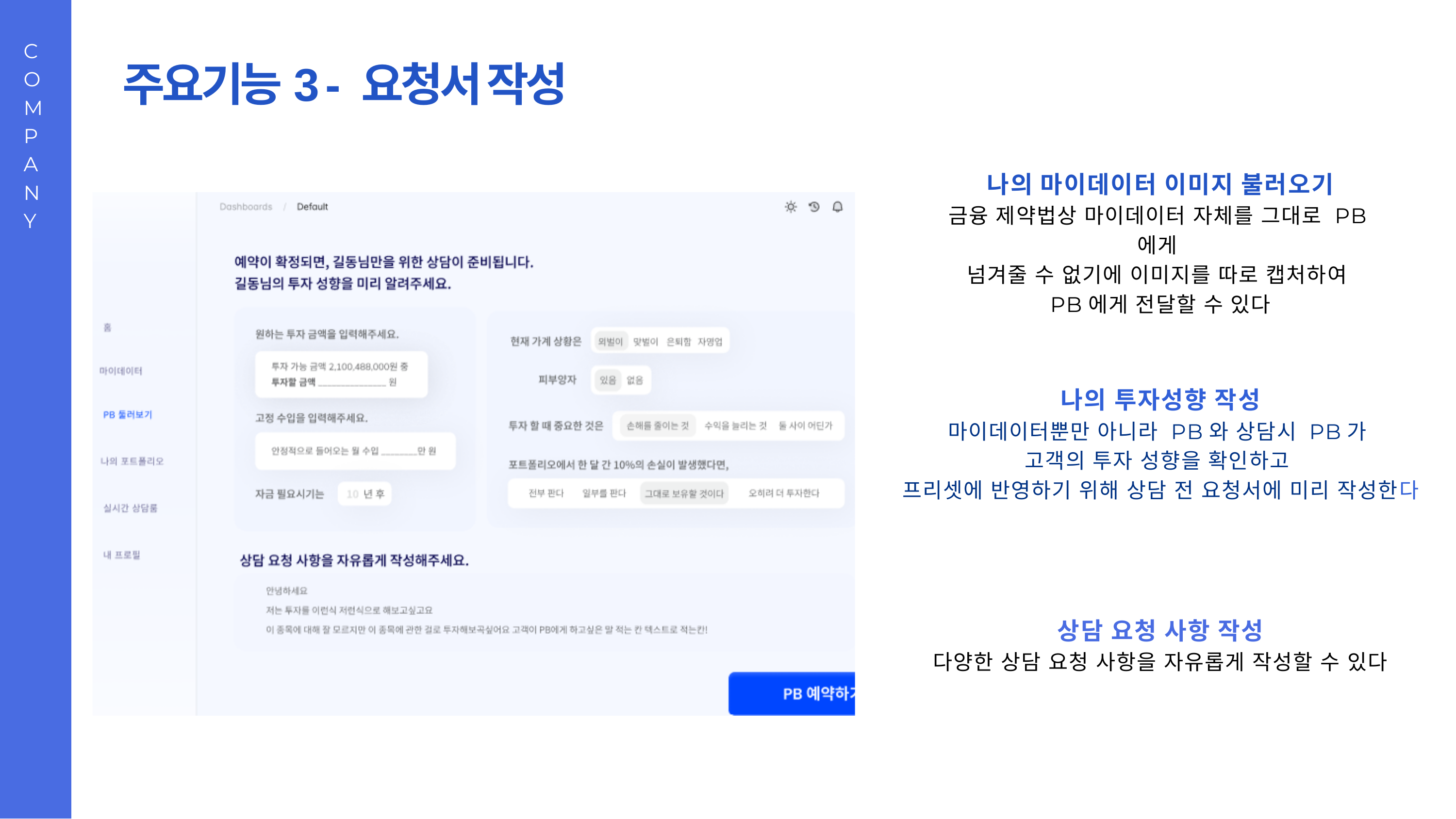

COMPANY
주요기능3 - 요청서 작성
나의 마이데이터 이미지 불러오기
금융 제약법상 마이데이터 자체를 그대로 PB에게
넘겨줄 수 없기에 이미지를 따로 캡처하여
PB에게 전달할 수 있다

나의 투자성향 작성
마이데이터뿐만 아니라 PB와 상담시 PB가
고객의 투자 성향을 확인하고
프리셋에 반영하기 위해 상담 전 요청서에 미리 작성한다

상담 요청 사항 작성
다양한 상담 요청 사항을 자유롭게 작성할 수 있다